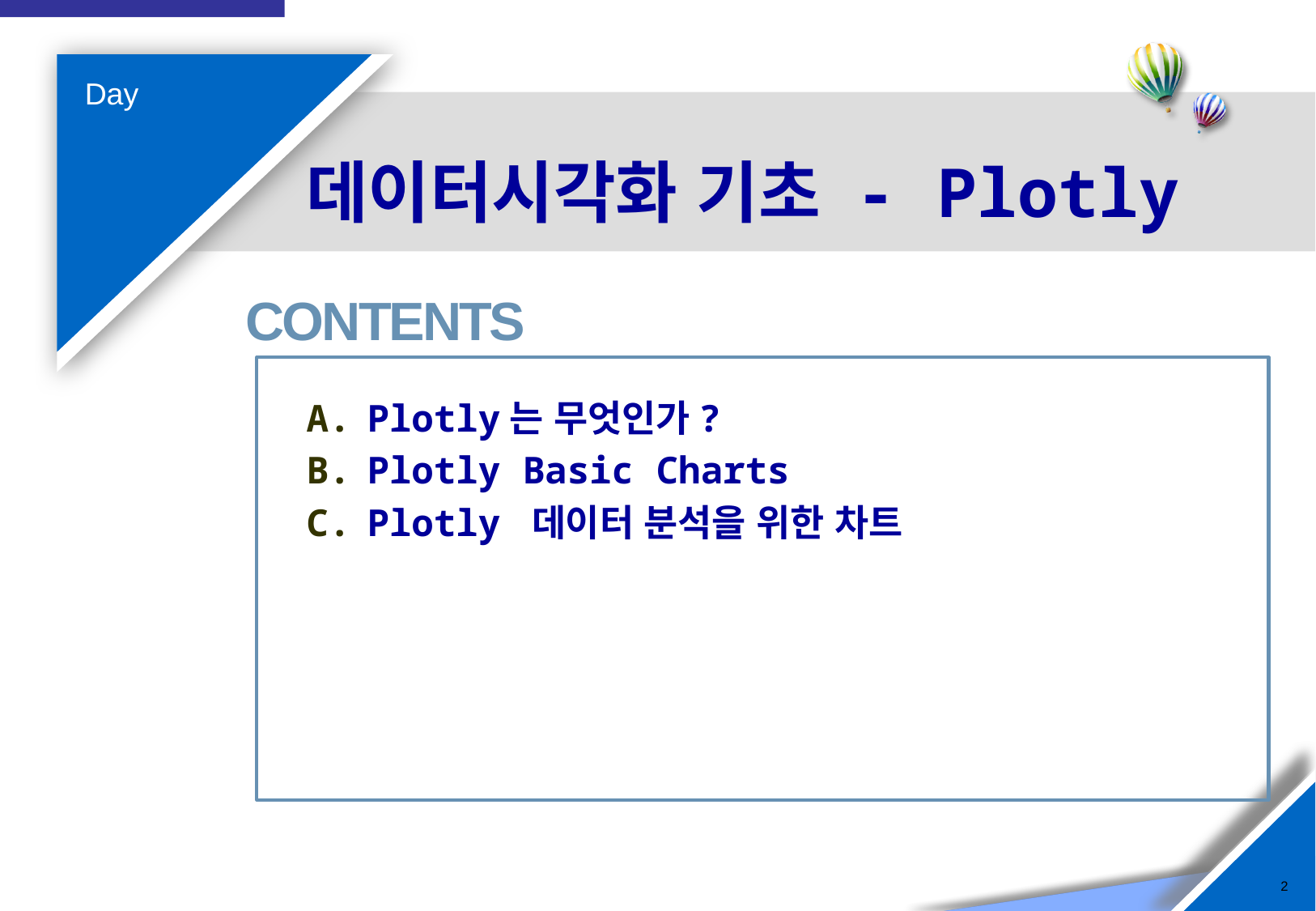

# 데이터시각화 기초 - Plotly
Plotly는 무엇인가?
Plotly Basic Charts
Plotly 데이터 분석을 위한 차트
2